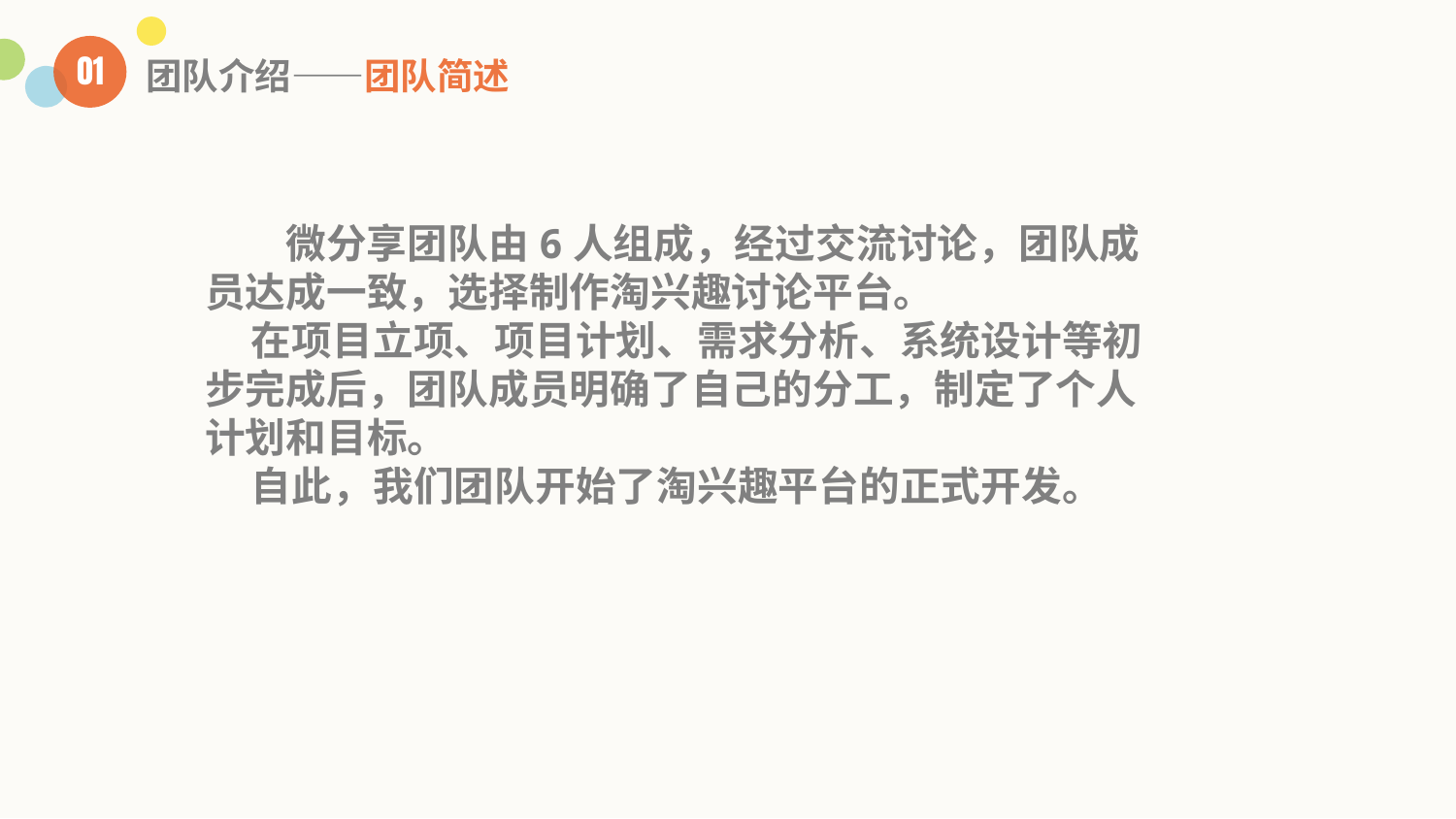

01
团队介绍——团队简述

　　微分享团队由6人组成，经过交流讨论，团队成员达成一致，选择制作淘兴趣讨论平台。
    在项目立项、项目计划、需求分析、系统设计等初步完成后，团队成员明确了自己的分工，制定了个人计划和目标。
    自此，我们团队开始了淘兴趣平台的正式开发。